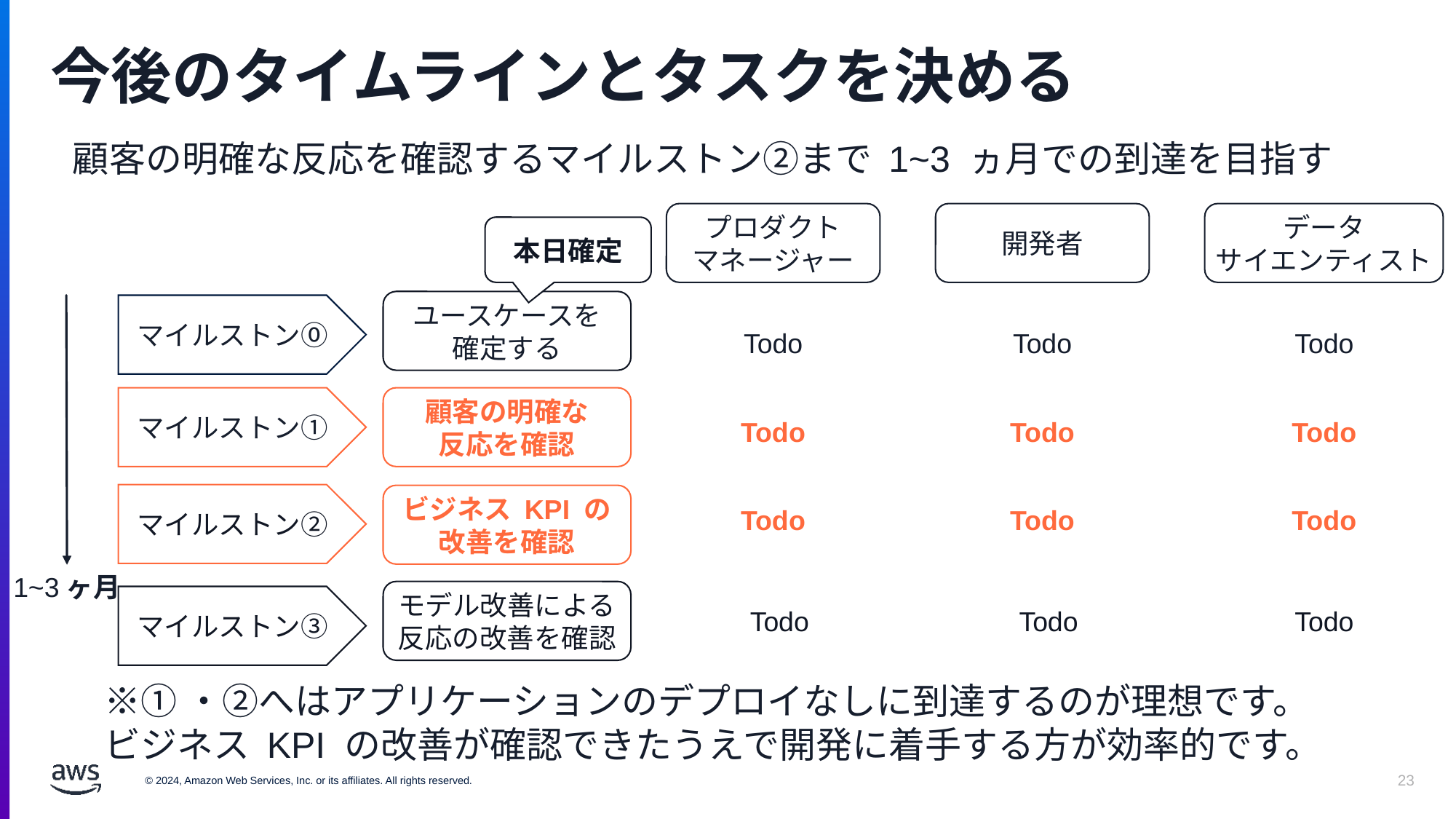

# 今後のタイムラインとタスクを決める
顧客の明確な反応を確認するマイルストン②まで 1~3 ヵ月での到達を目指す
プロダクト
マネージャー
開発者
データ
サイエンティスト
本日確定
ユースケースを
確定する
マイルストン⓪
Todo
Todo
Todo
マイルストン①
顧客の明確な
反応を確認
Todo
Todo
Todo
マイルストン②
ビジネス KPI の
改善を確認
Todo
Todo
Todo
1~3ヶ月
モデル改善による反応の改善を確認
マイルストン③
Todo
Todo
Todo
※①・②へはアプリケーションのデプロイなしに到達するのが理想です。
ビジネス KPI の改善が確認できたうえで開発に着手する方が効率的です。
23